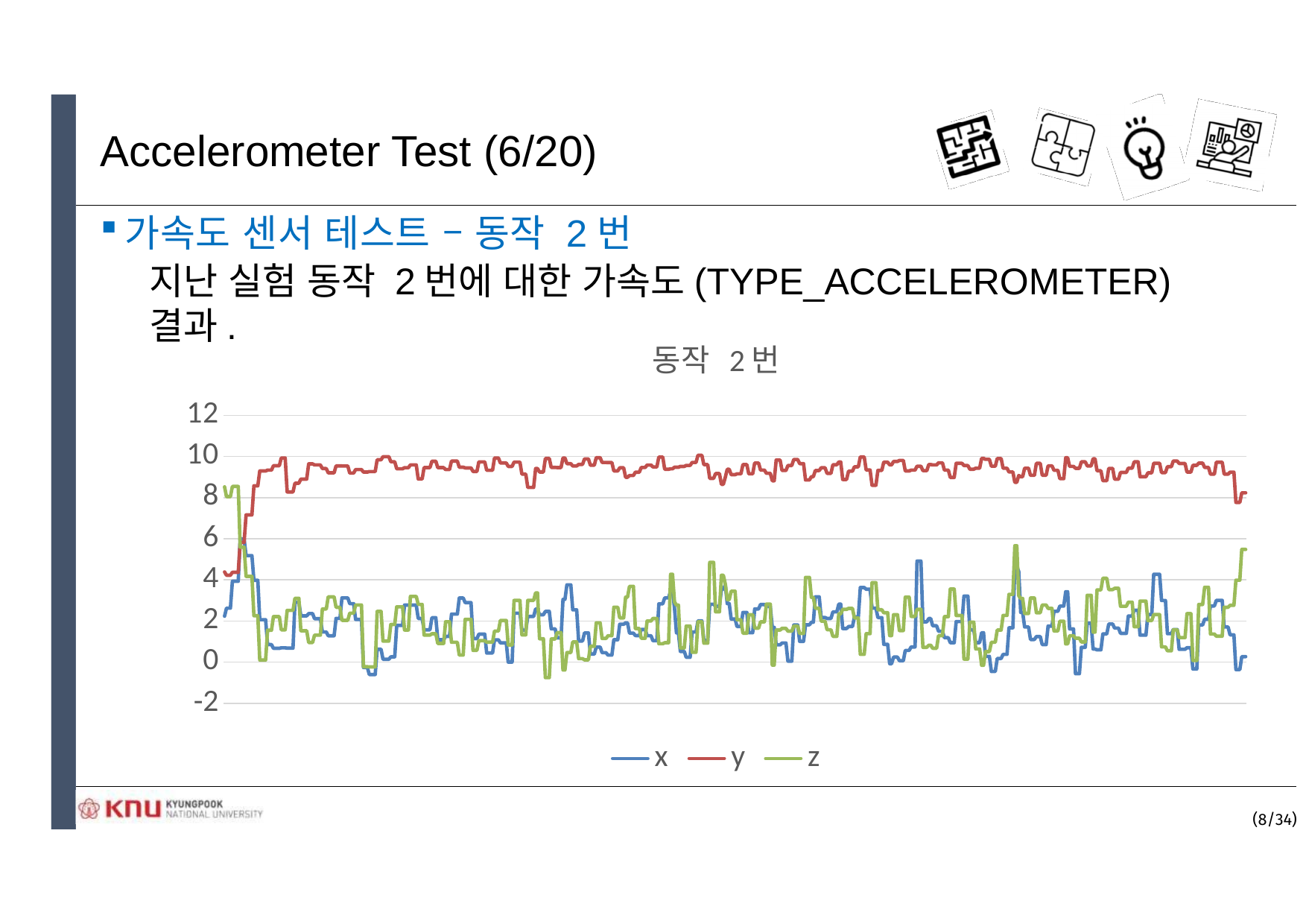

# Accelerometer Test (6/20)
가속도 센서 테스트 – 동작 2번
지난 실험 동작 2번에 대한 가속도(TYPE_ACCELEROMETER) 결과.

### Chart: 동작 2번

| Category |  |  |  |
|---|---|---|---|
(8/34)